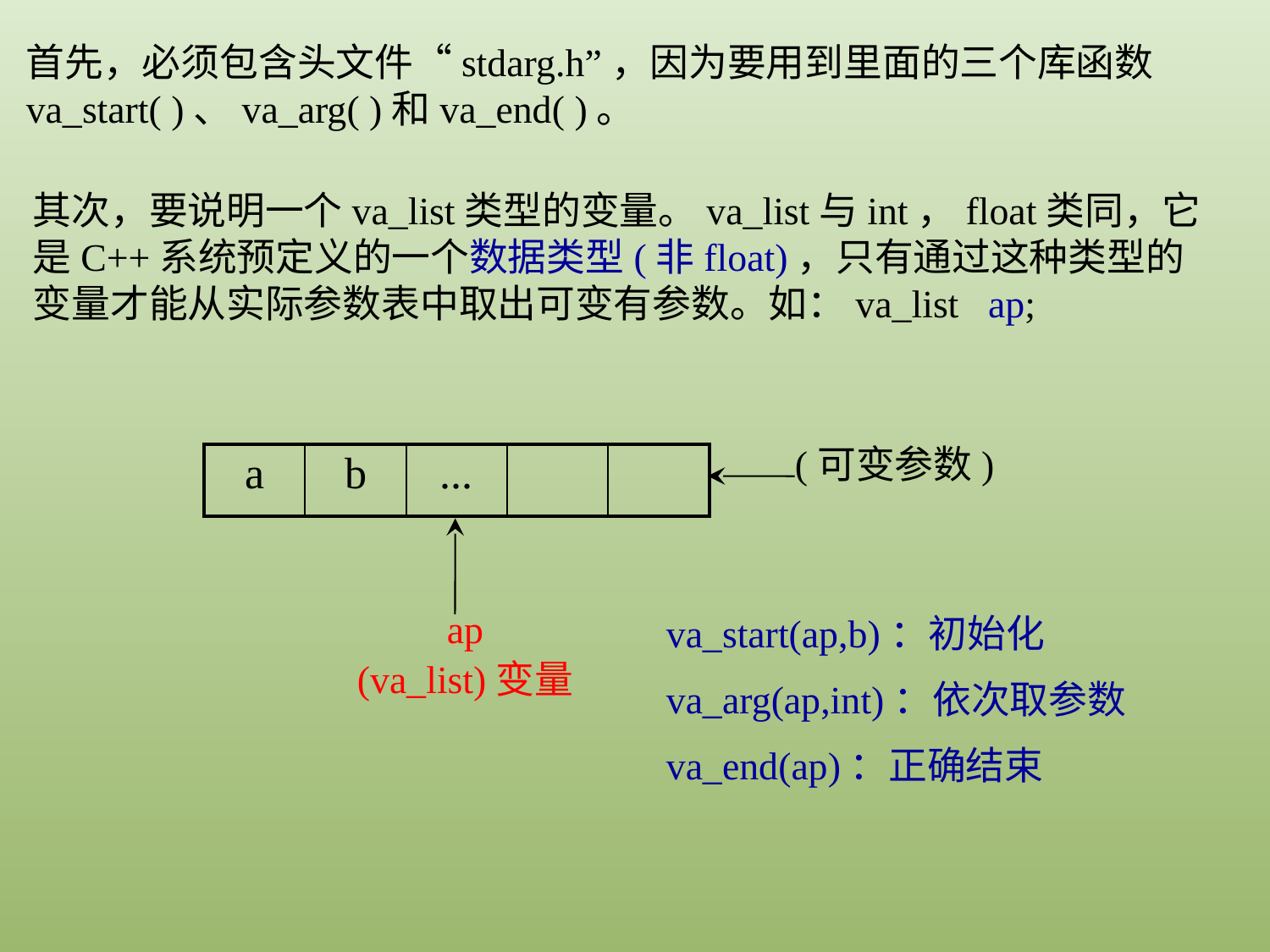

首先，必须包含头文件“stdarg.h”，因为要用到里面的三个库函数  va_start( )、va_arg( )和va_end( )。
其次，要说明一个va_list类型的变量。va_list与int，float类同，它是C++系统预定义的一个数据类型(非float)，只有通过这种类型的变量才能从实际参数表中取出可变有参数。如：va_list   ap;
(可变参数)
| a | b | ... |  |  |
| --- | --- | --- | --- | --- |

va_start(ap,b)：初始化
va_arg(ap,int)：依次取参数
va_end(ap)：正确结束
ap
(va_list)变量
250